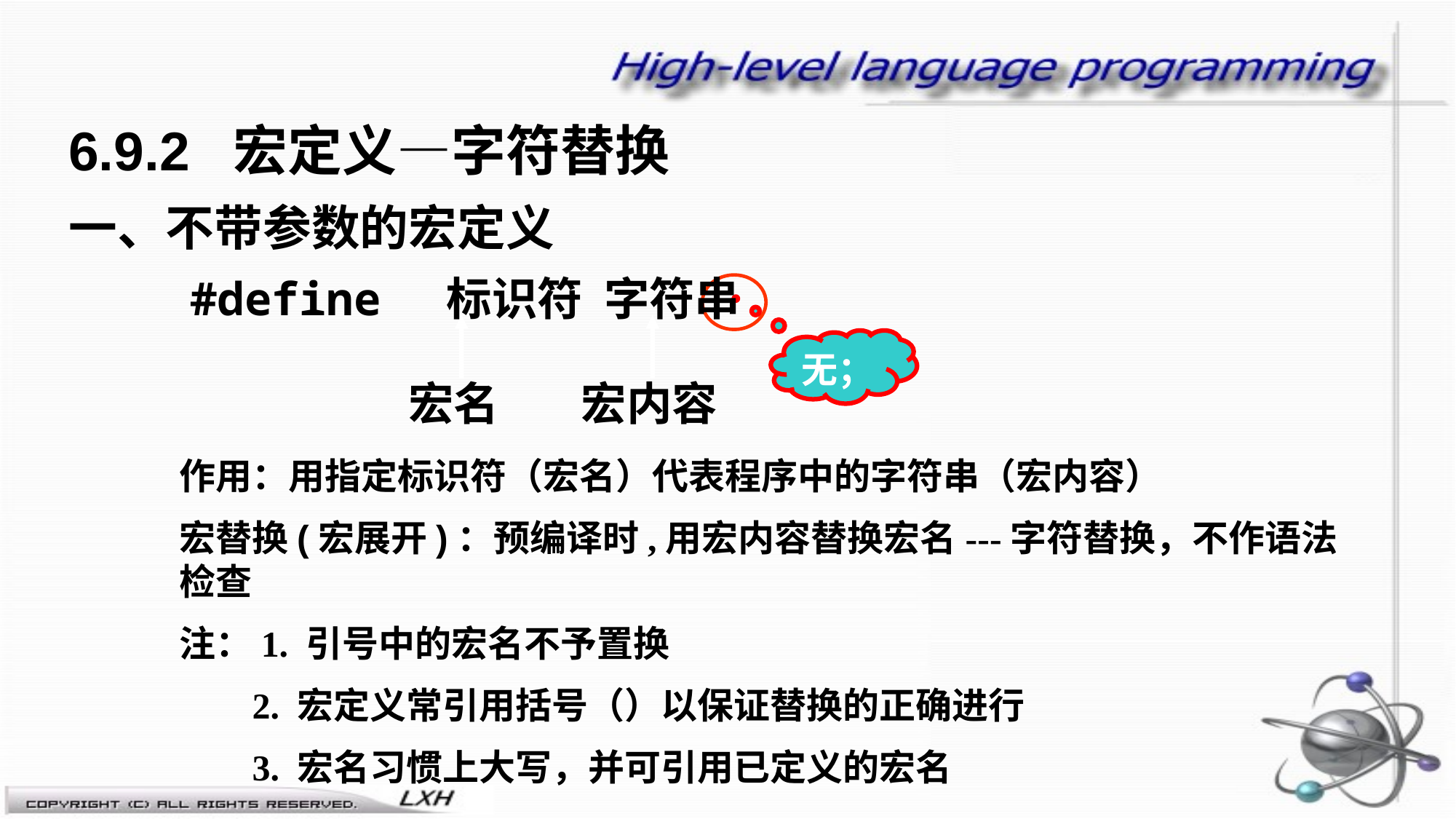

6.9.2  宏定义—字符替换
一、不带参数的宏定义
   #define  标识符  字符串

无；
宏名
宏内容
作用：用指定标识符（宏名）代表程序中的字符串（宏内容）
宏替换(宏展开)：预编译时,用宏内容替换宏名---字符替换，不作语法检查
注：1. 引号中的宏名不予置换
        2. 宏定义常引用括号（）以保证替换的正确进行
        3. 宏名习惯上大写，并可引用已定义的宏名